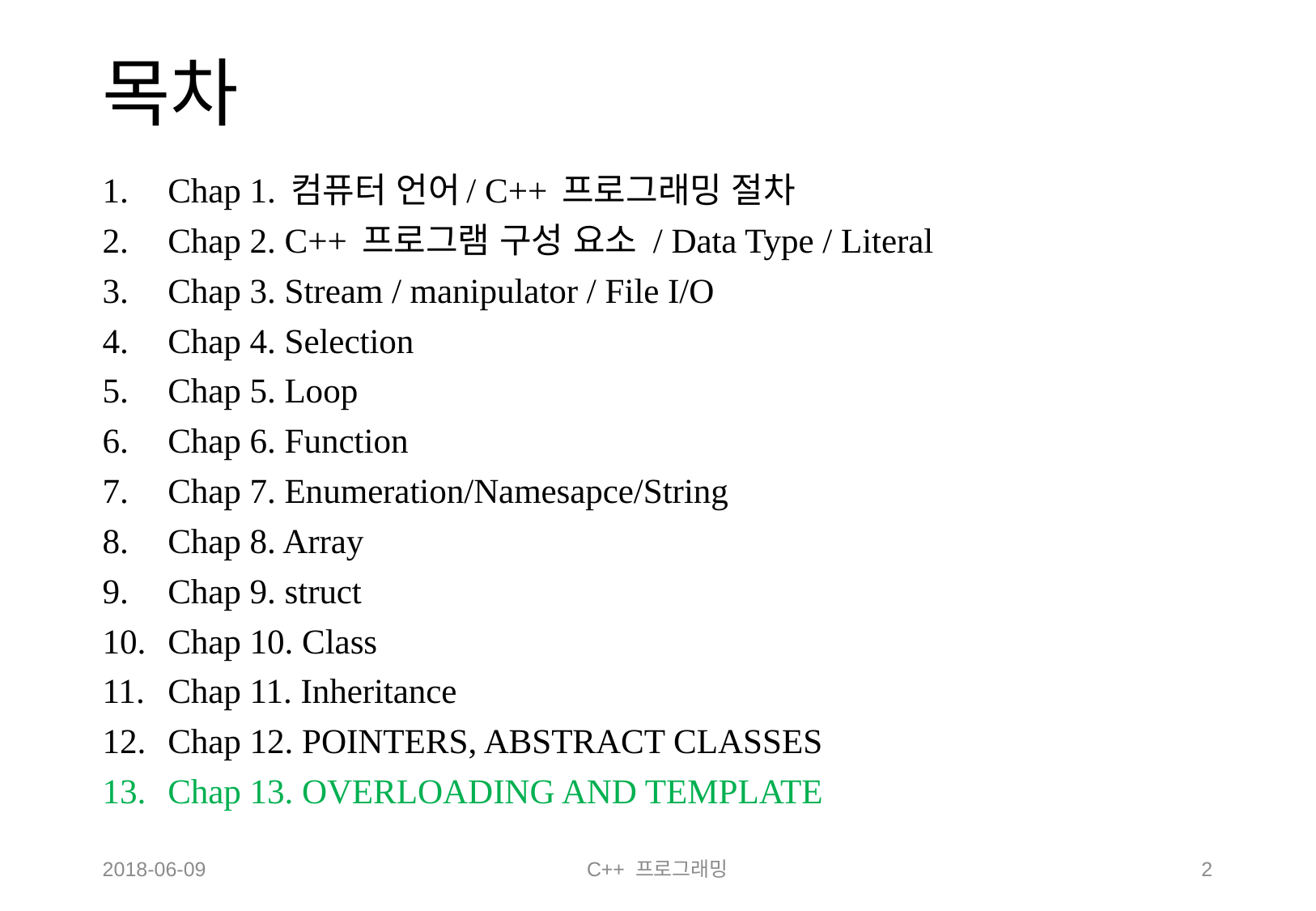

# 목차
Chap 1. 컴퓨터 언어/ C++ 프로그래밍 절차
Chap 2. C++ 프로그램 구성 요소 / Data Type / Literal
Chap 3. Stream / manipulator / File I/O
Chap 4. Selection
Chap 5. Loop
Chap 6. Function
Chap 7. Enumeration/Namesapce/String
Chap 8. Array
Chap 9. struct
Chap 10. Class
Chap 11. Inheritance
Chap 12. POINTERS, ABSTRACT CLASSES
Chap 13. OVERLOADING AND TEMPLATE

2018-06-09
C++ 프로그래밍
2